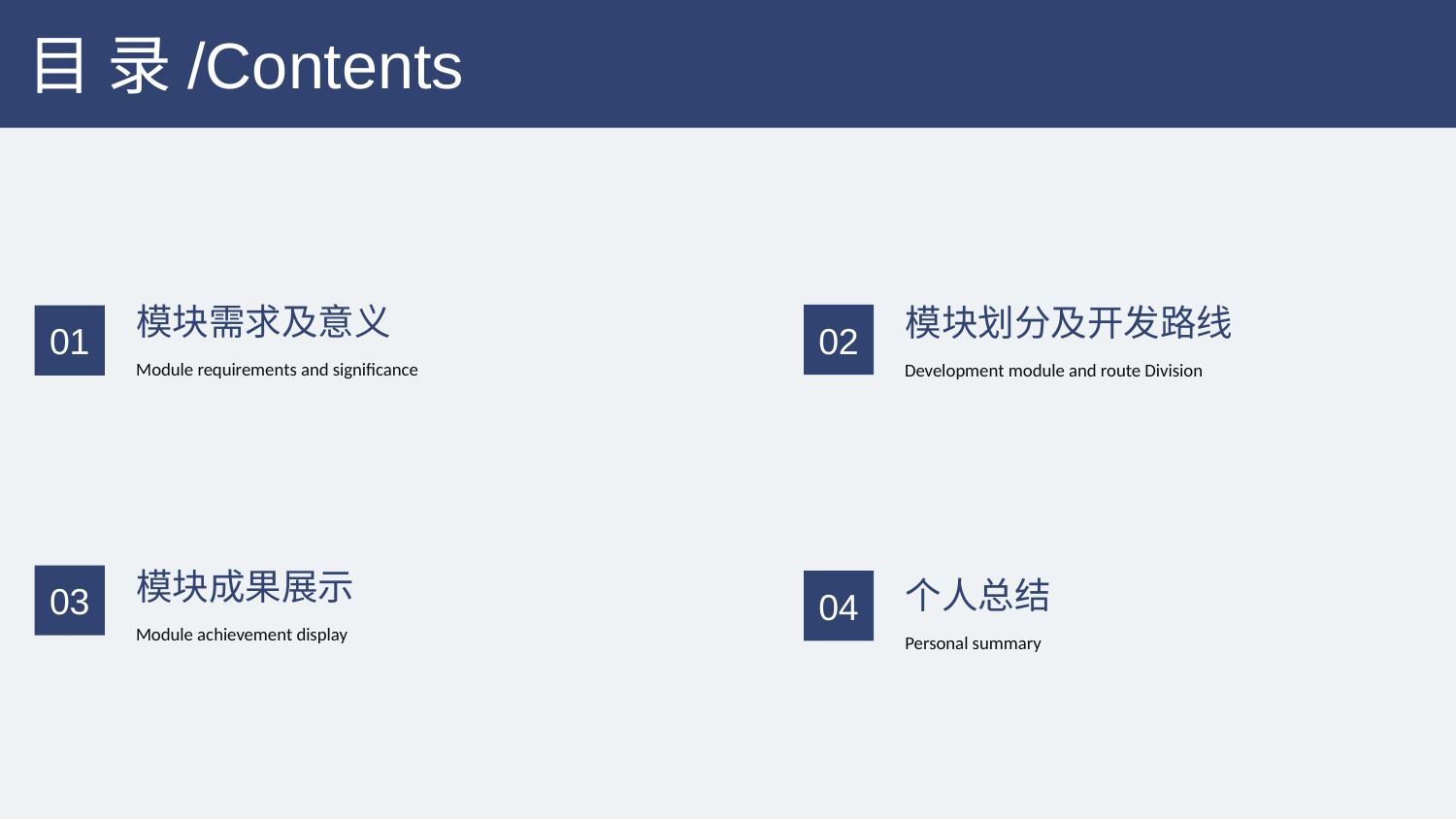

目 录/Contents
模块需求及意义
模块划分及开发路线
02
01
Module requirements and significance
Development module and route Division
模块成果展示
03
个人总结
04
Module achievement display
Personal summary